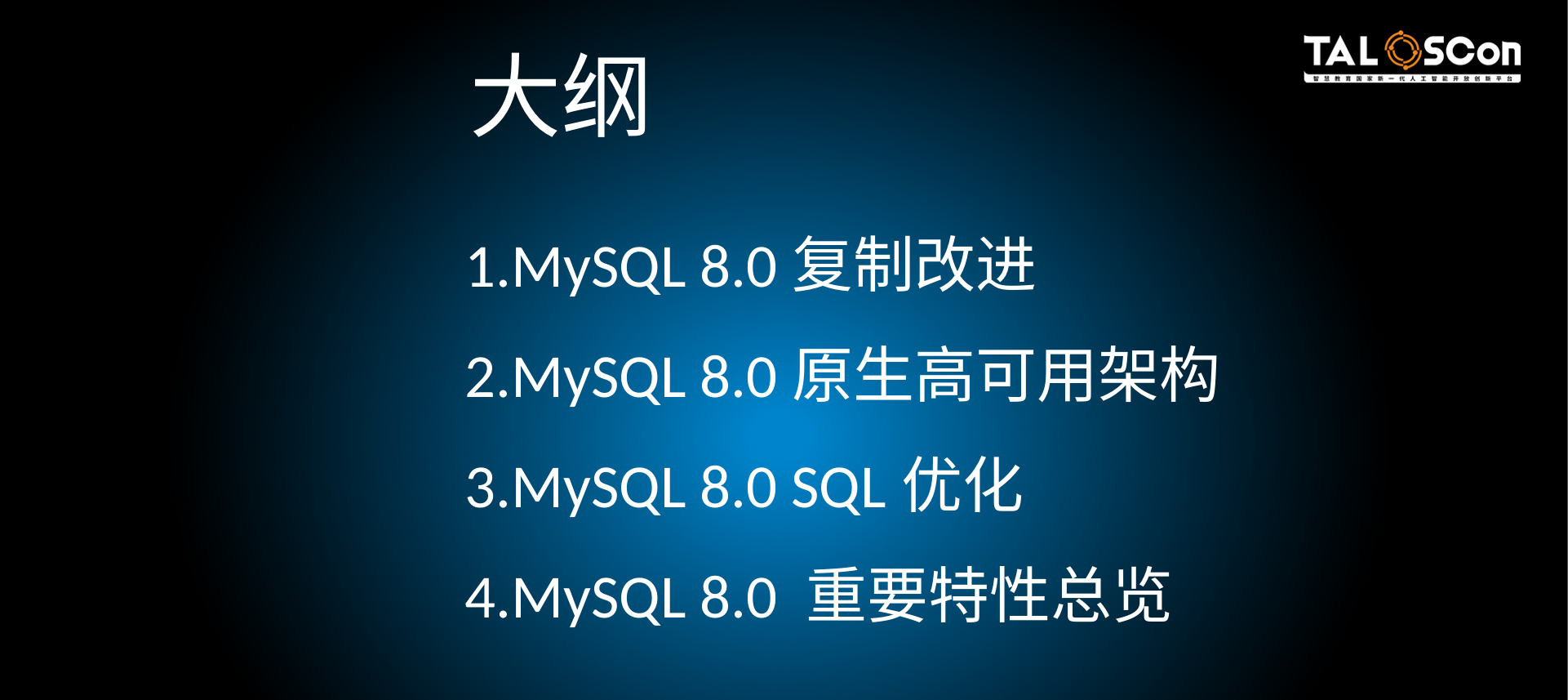

大纲
MySQL 8.0复制改进
MySQL 8.0原生高可用架构
MySQL 8.0 SQL优化
MySQL 8.0 重要特性总览